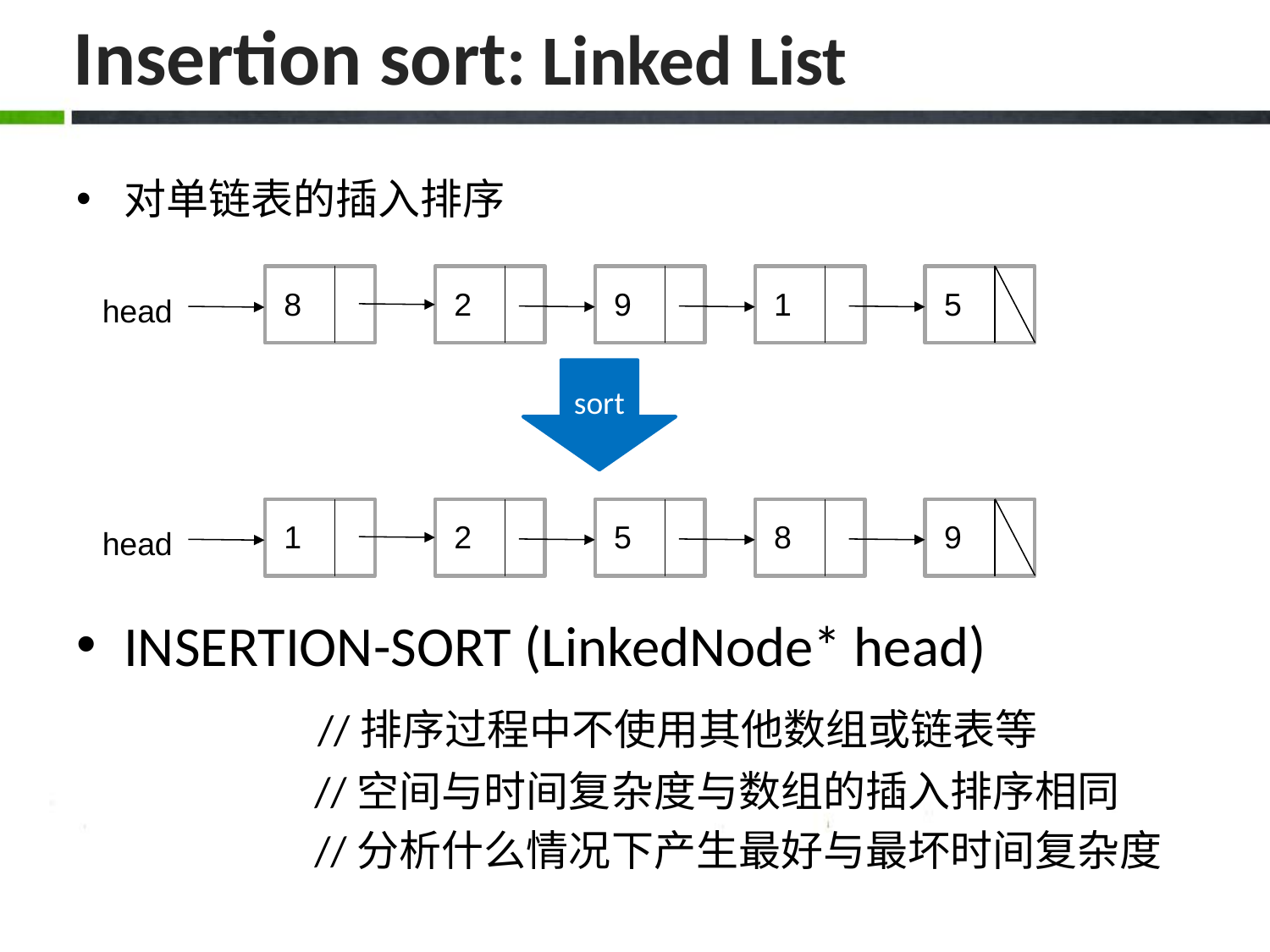

Insertion sort: Linked List
对单链表的插入排序

INSERTION-SORT (LinkedNode* head)
                   //排序过程中不使用其他数组或链表等
                         //空间与时间复杂度与数组的插入排序相同
                         //分析什么情况下产生最好与最坏时间复杂度

8
2
9
1
5
head
sort

1
2
5
8
9
head